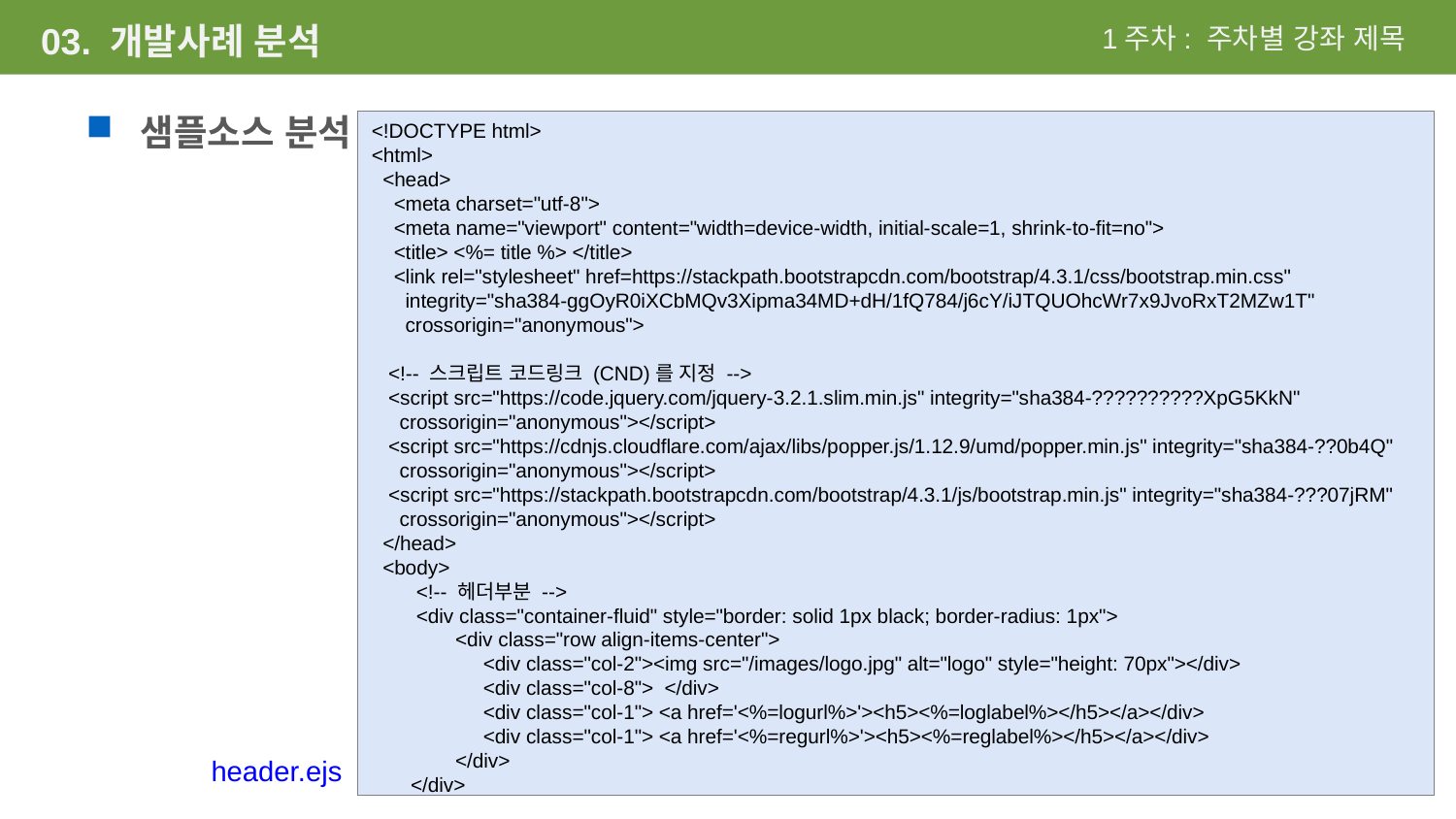

1주차: 주차별 강좌 제목
03. 개발사례 분석
샘플소스 분석
<!DOCTYPE html>
<html>
  <head>
    <meta charset="utf-8">
    <meta name="viewport" content="width=device-width, initial-scale=1, shrink-to-fit=no">
    <title> <%= title %> </title>
    <link rel="stylesheet" href=https://stackpath.bootstrapcdn.com/bootstrap/4.3.1/css/bootstrap.min.css"
      integrity="sha384-ggOyR0iXCbMQv3Xipma34MD+dH/1fQ784/j6cY/iJTQUOhcWr7x9JvoRxT2MZw1T"
      crossorigin="anonymous">

   <!-- 스크립트 코드링크 (CND)를 지정 -->
   <script src="https://code.jquery.com/jquery-3.2.1.slim.min.js" integrity="sha384-??????????XpG5KkN"
     crossorigin="anonymous"></script>
   <script src="https://cdnjs.cloudflare.com/ajax/libs/popper.js/1.12.9/umd/popper.min.js" integrity="sha384-??0b4Q"
     crossorigin="anonymous"></script>
   <script src="https://stackpath.bootstrapcdn.com/bootstrap/4.3.1/js/bootstrap.min.js" integrity="sha384-???07jRM"
     crossorigin="anonymous"></script>
  </head>
  <body>
        <!-- 헤더부분 -->
        <div class="container-fluid" style="border: solid 1px black; border-radius: 1px">
               <div class="row align-items-center">
                    <div class="col-2"><img src="/images/logo.jpg" alt="logo" style="height: 70px"></div>
                    <div class="col-8">  </div>
                    <div class="col-1"> <a href='<%=logurl%>'><h5><%=loglabel%></h5></a></div>
                    <div class="col-1"> <a href='<%=regurl%>'><h5><%=reglabel%></h5></a></div>
               </div>
       </div>
header.ejs